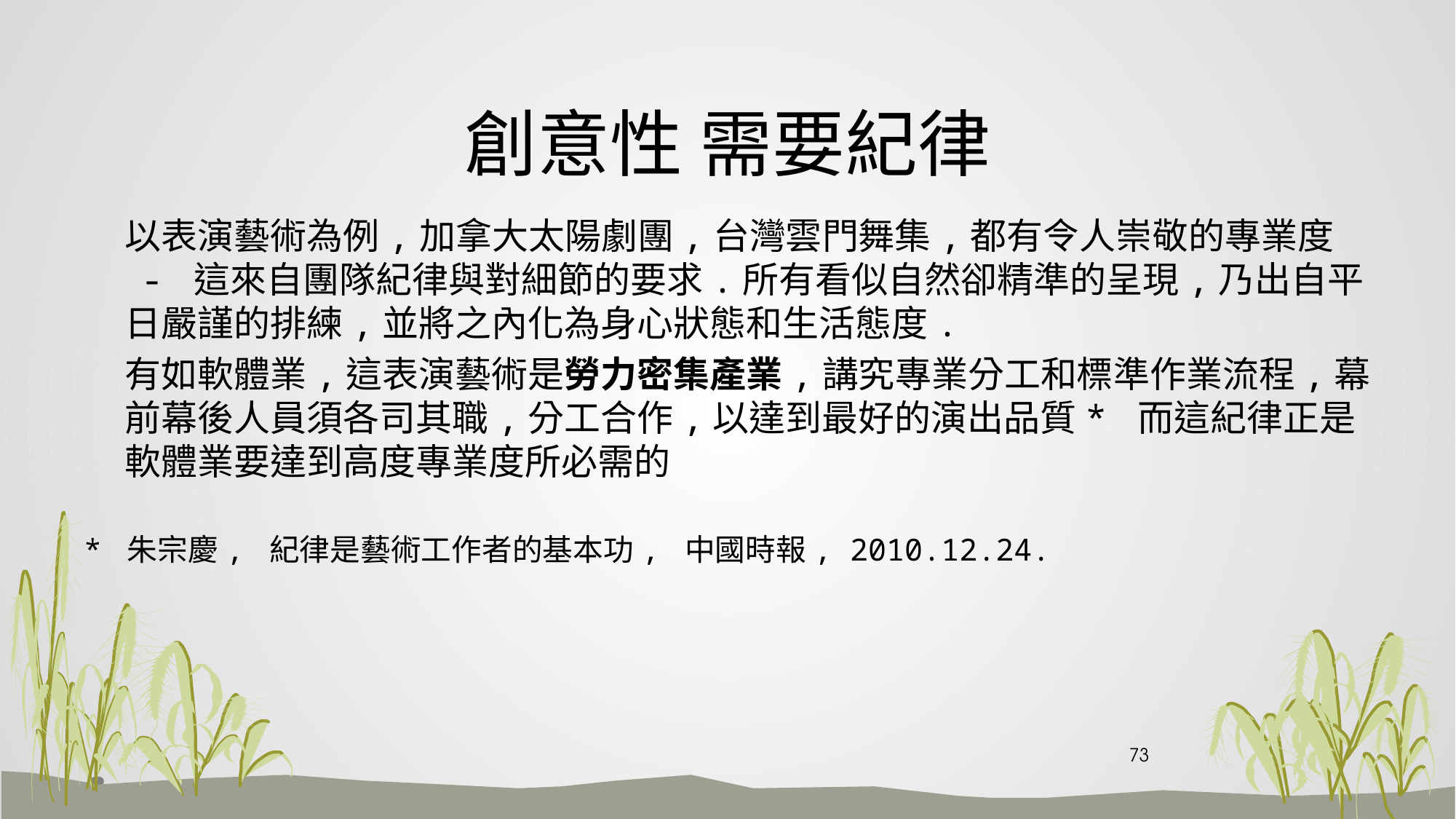

# 創意性 需要紀律
    以表演藝術為例,加拿大太陽劇團,台灣雲門舞集,都有令人崇敬的專業度 - 這來自團隊紀律與對細節的要求.所有看似自然卻精準的呈現,乃出自平日嚴謹的排練,並將之內化為身心狀態和生活態度.
    有如軟體業,這表演藝術是勞力密集產業,講究專業分工和標準作業流程,幕前幕後人員須各司其職,分工合作,以達到最好的演出品質* 而這紀律正是軟體業要達到高度專業度所必需的

* 朱宗慶, 紀律是藝術工作者的基本功, 中國時報, 2010.12.24.

73